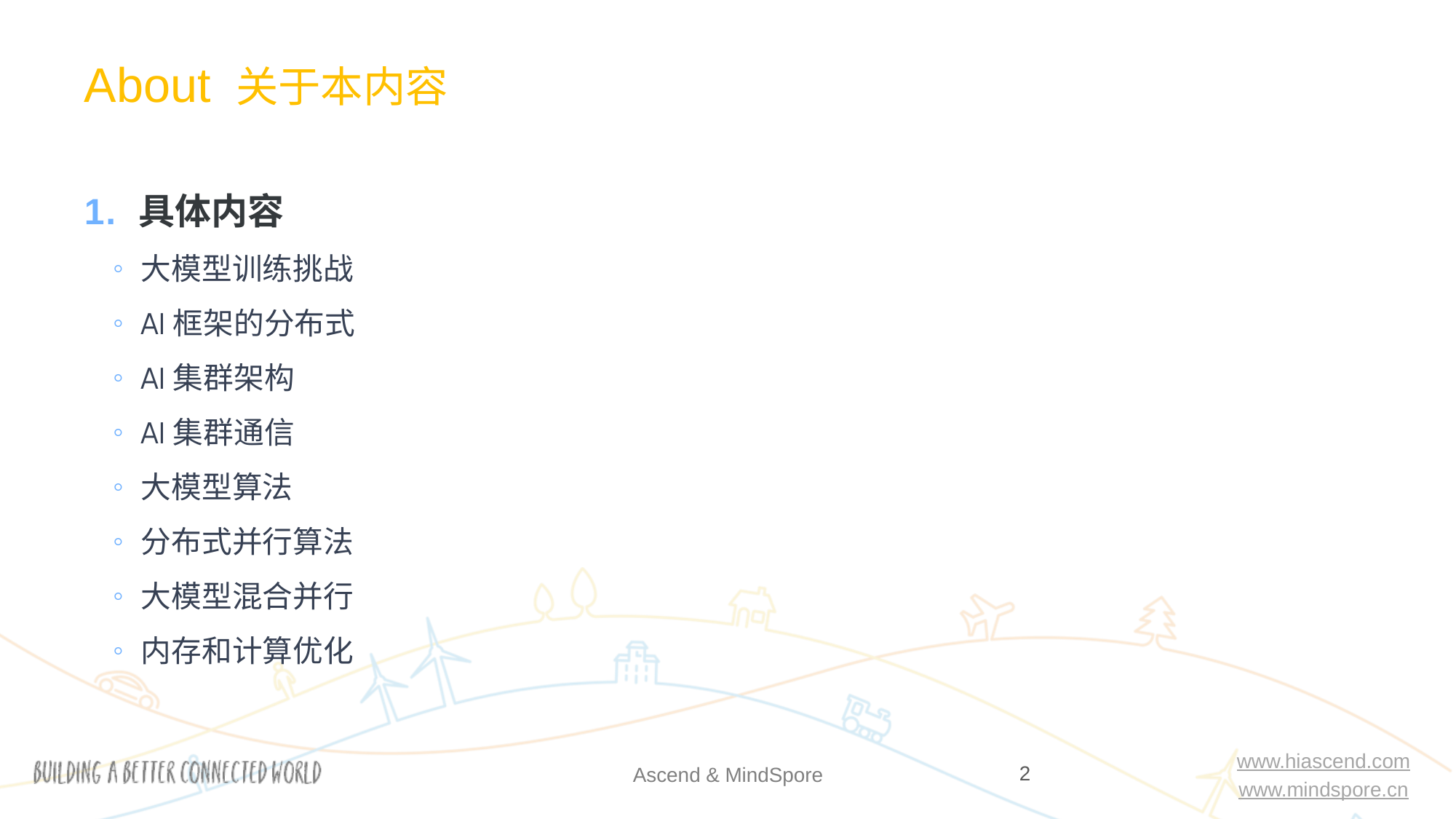

About 关于本内容
具体内容
大模型训练挑战
AI框架的分布式
AI集群架构
AI集群通信
大模型算法
分布式并行算法
大模型混合并行
内存和计算优化